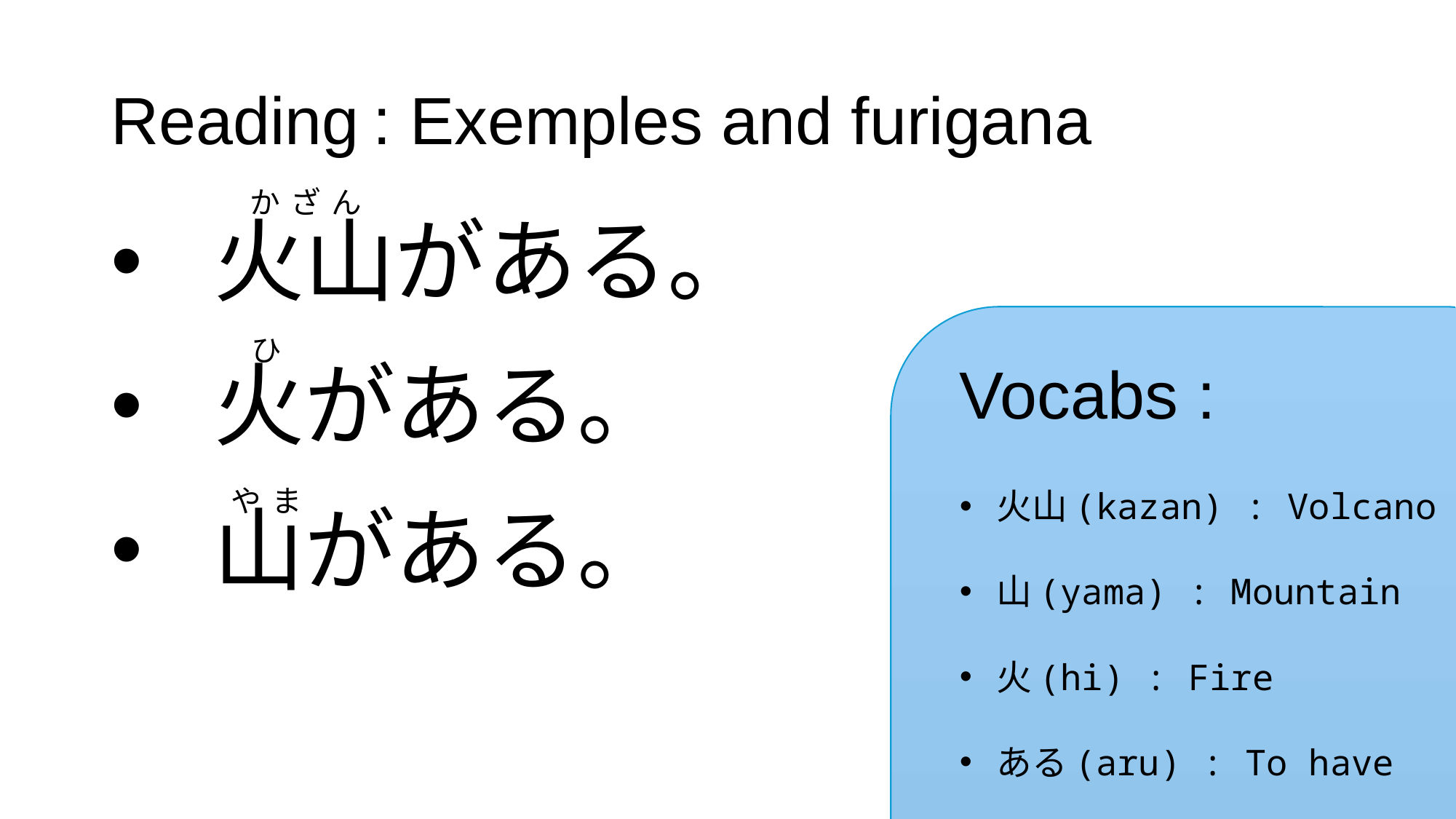

# Reading
: Exemples and furigana
かざん
火山がある。

ひ
Vocabs :
火がある。
火山(kazan) : Volcano
山(yama) : Mountain
火(hi) : Fire
ある(aru) : To have
やま
山がある。